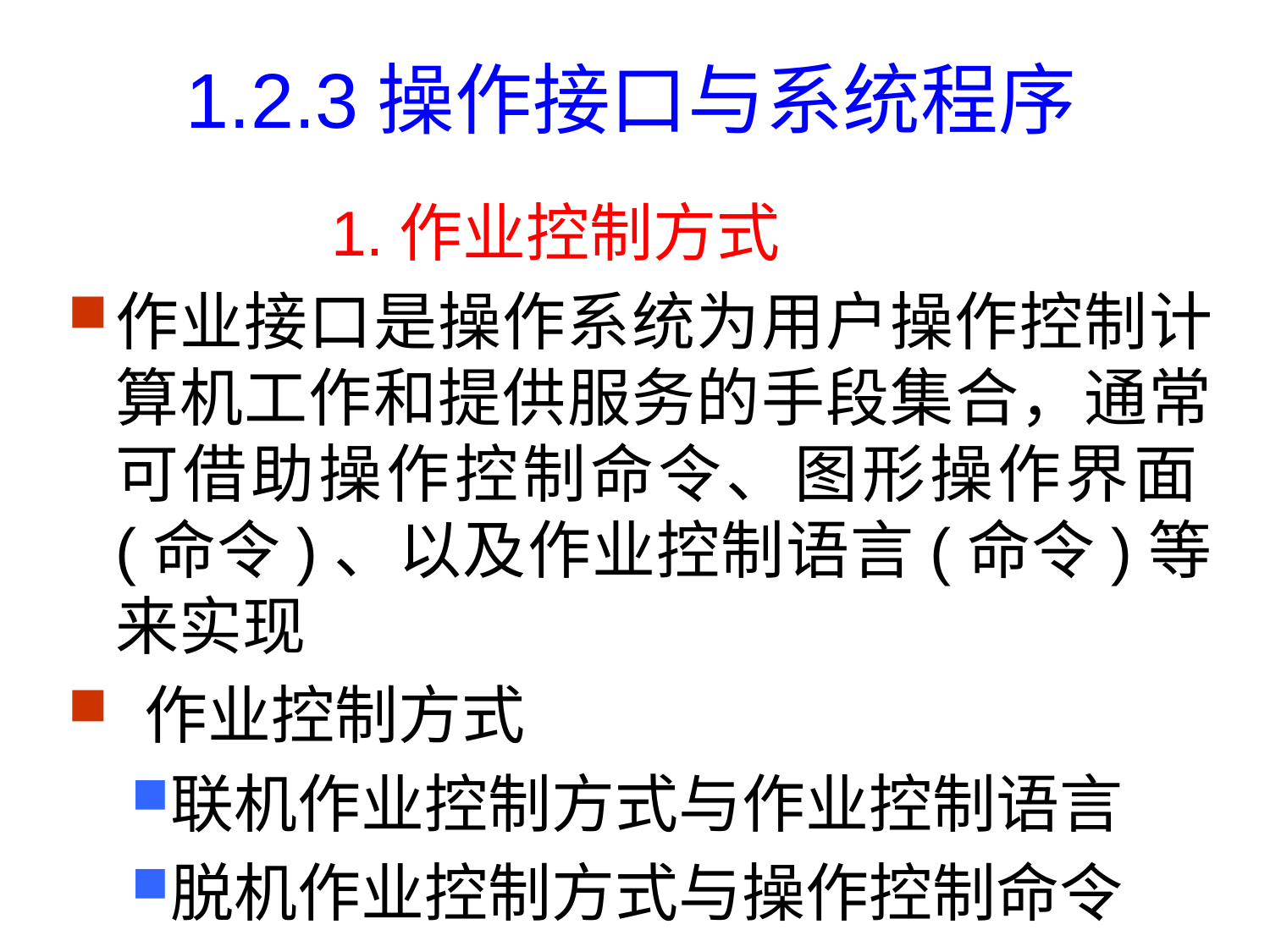

# 1.2.3操作接口与系统程序
               1.作业控制方式
作业接口是操作系统为用户操作控制计算机工作和提供服务的手段集合，通常可借助操作控制命令、图形操作界面(命令)、以及作业控制语言(命令)等来实现
 作业控制方式
联机作业控制方式与作业控制语言
脱机作业控制方式与操作控制命令